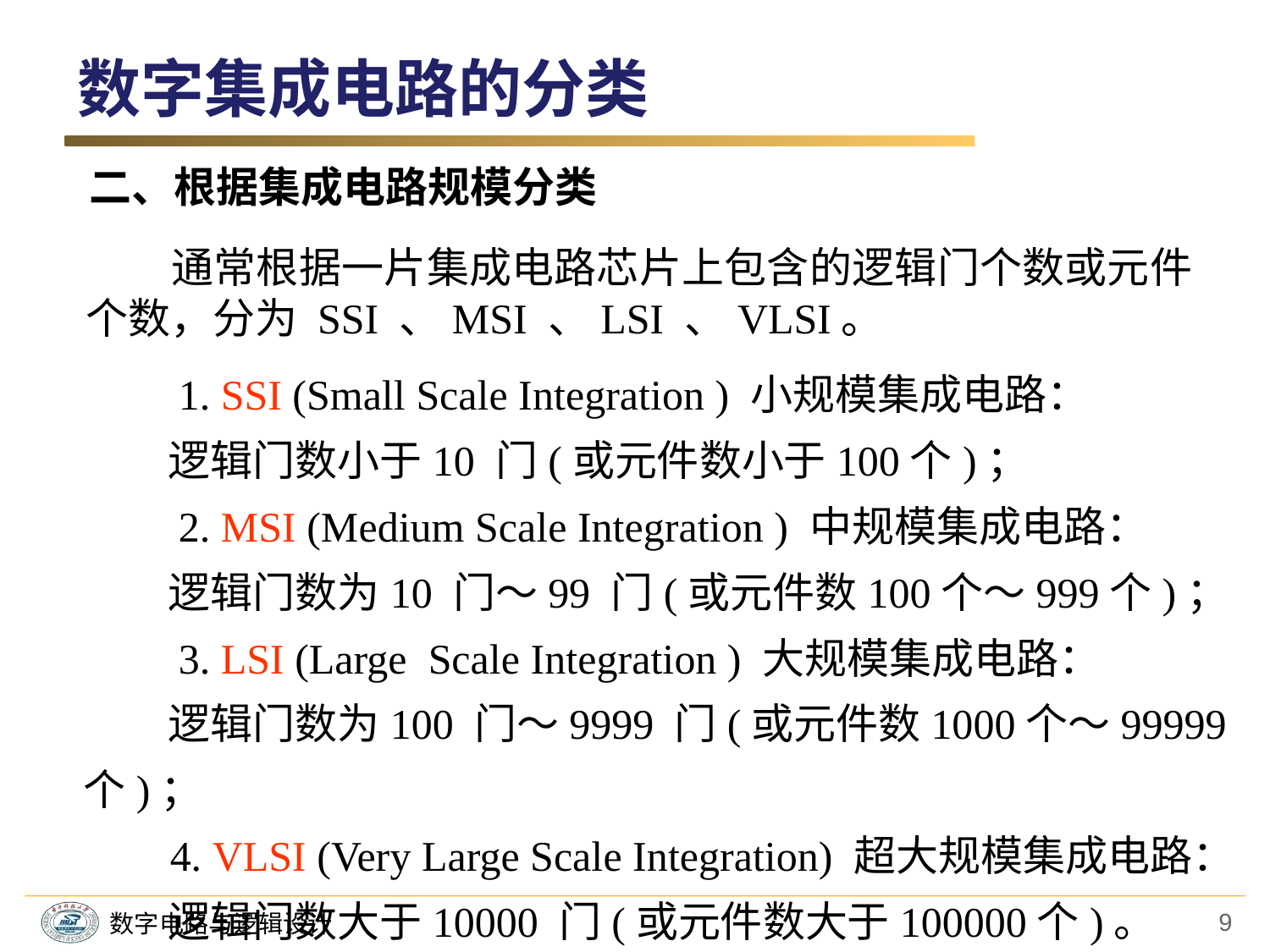

数字集成电路的分类
二、根据集成电路规模分类
　　通常根据一片集成电路芯片上包含的逻辑门个数或元件个数，分为 SSI 、MSI 、LSI 、VLSI。
　　1. SSI (Small Scale Integration ) 小规模集成电路：
　　逻辑门数小于10 门(或元件数小于100个)；
　　2. MSI (Medium Scale Integration ) 中规模集成电路：
　　逻辑门数为10 门～99 门(或元件数100个～999个)；
　　3. LSI (Large  Scale Integration ) 大规模集成电路：
　　逻辑门数为100 门～9999 门(或元件数1000个～99999个)；
        4. VLSI (Very Large Scale Integration) 超大规模集成电路：
　　逻辑门数大于10000 门(或元件数大于100000个)。
9
数字电路与逻辑设计